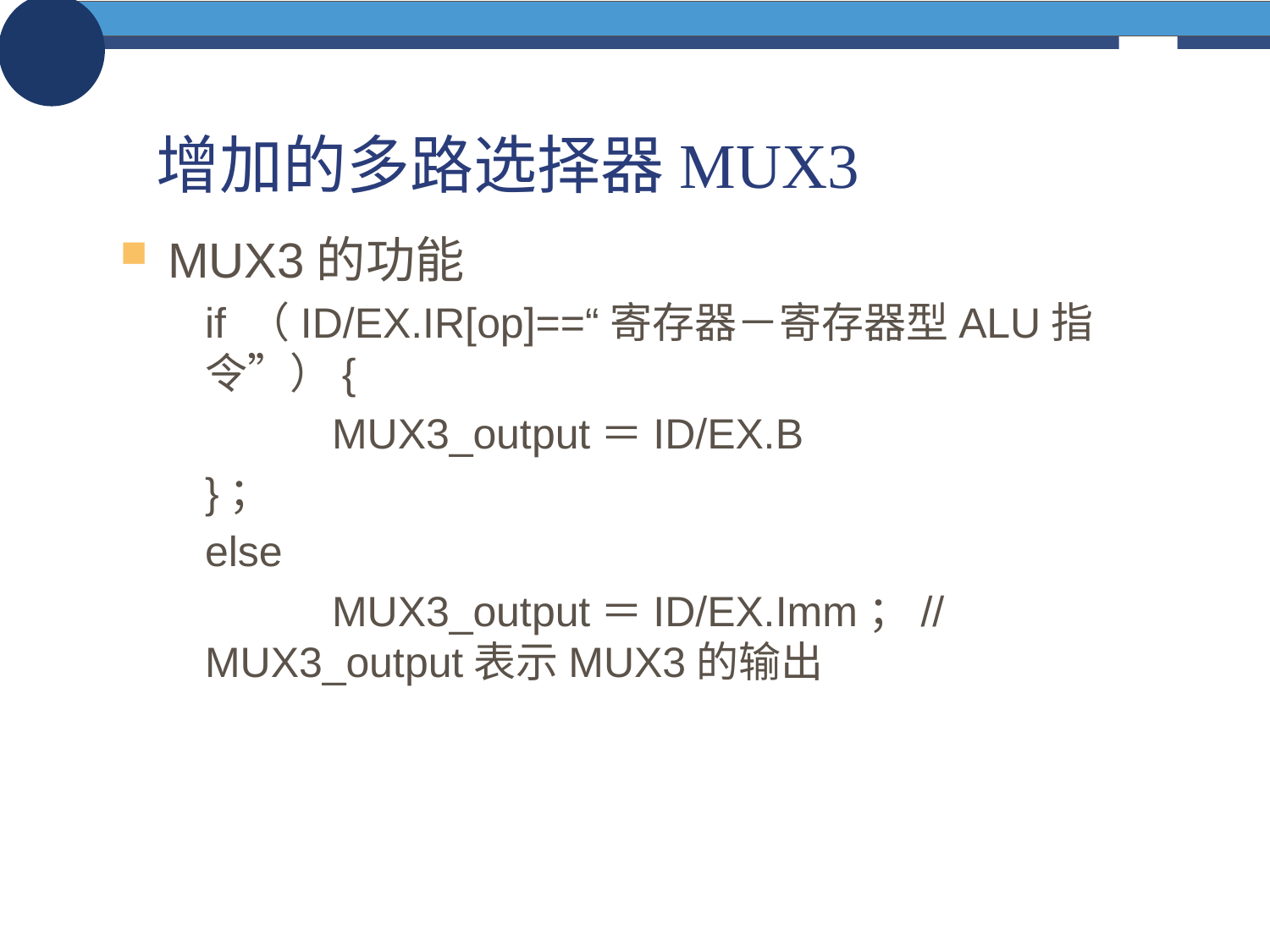

# 增加的多路选择器MUX3
MUX3的功能
if （ID/EX.IR[op]==“寄存器－寄存器型ALU指令”）{
	MUX3_output＝ID/EX.B
}；
else
	MUX3_output＝ID/EX.Imm；//MUX3_output表示MUX3的输出